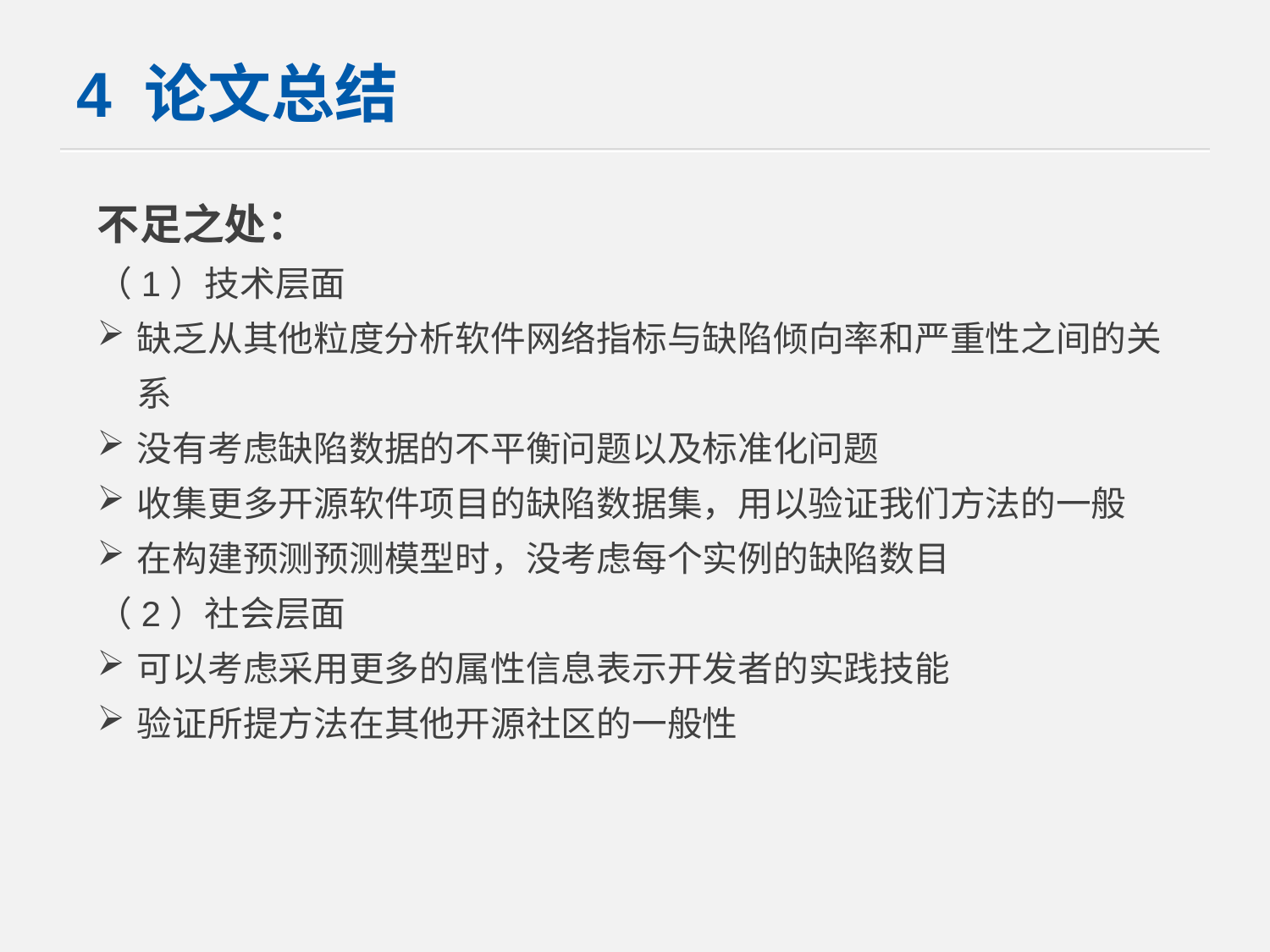

# 4 论文总结
不足之处：
（1）技术层面
缺乏从其他粒度分析软件网络指标与缺陷倾向率和严重性之间的关系
没有考虑缺陷数据的不平衡问题以及标准化问题
收集更多开源软件项目的缺陷数据集，用以验证我们方法的一般
在构建预测预测模型时，没考虑每个实例的缺陷数目
（2）社会层面
可以考虑采用更多的属性信息表示开发者的实践技能
验证所提方法在其他开源社区的一般性